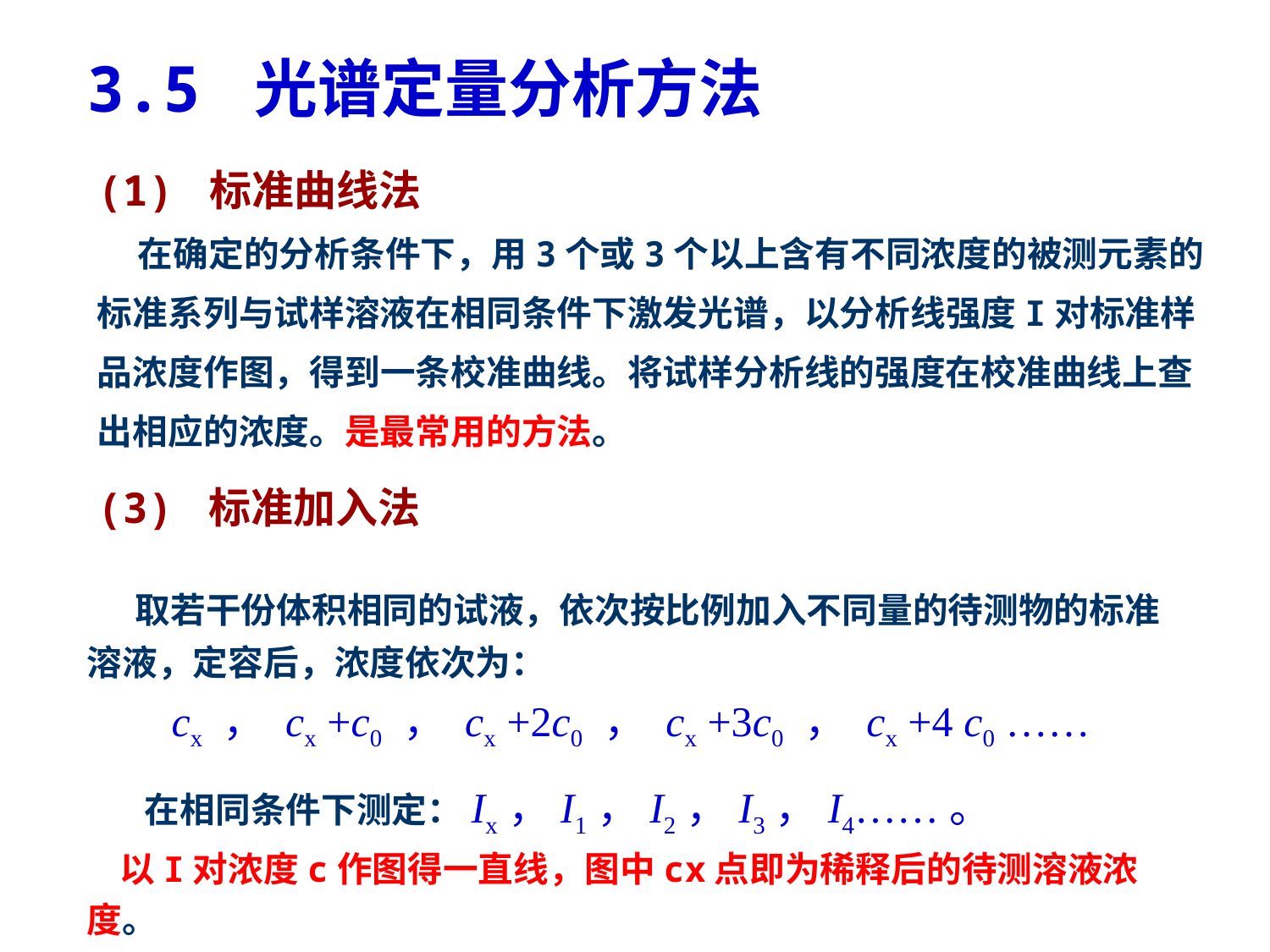

3.5 光谱定量分析方法
(1) 标准曲线法
    在确定的分析条件下，用3个或3个以上含有不同浓度的被测元素的标准系列与试样溶液在相同条件下激发光谱，以分析线强度I对标准样品浓度作图，得到一条校准曲线。将试样分析线的强度在校准曲线上查出相应的浓度。是最常用的方法。
(3) 标准加入法
    取若干份体积相同的试液，依次按比例加入不同量的待测物的标准溶液，定容后，浓度依次为：
        cx ， cx +c0 ， cx +2c0 ， cx +3c0 ， cx +4 c0 ……
     在相同条件下测定：Ix，I1，I2，I3，I4……。
   以I对浓度c作图得一直线，图中cx点即为稀释后的待测溶液浓度。